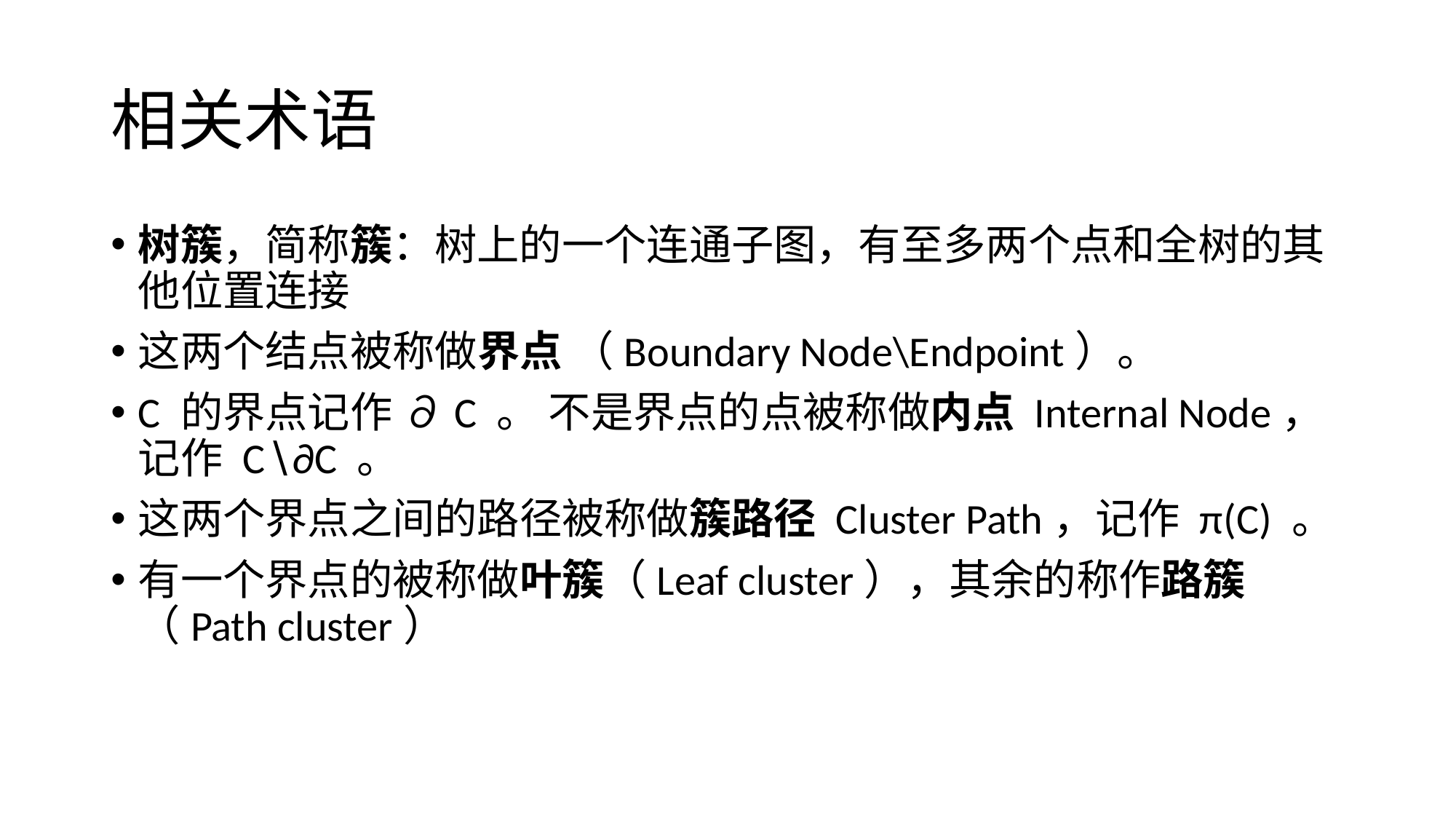

# 相关术语
树簇，简称簇：树上的一个连通子图，有至多两个点和全树的其他位置连接
这两个结点被称做界点 （Boundary Node\Endpoint）。
C 的界点记作 ∂C 。 不是界点的点被称做内点 Internal Node，记作 C∖∂C 。
这两个界点之间的路径被称做簇路径 Cluster Path，记作 π(C) 。
有一个界点的被称做叶簇（Leaf cluster），其余的称作路簇（Path cluster）